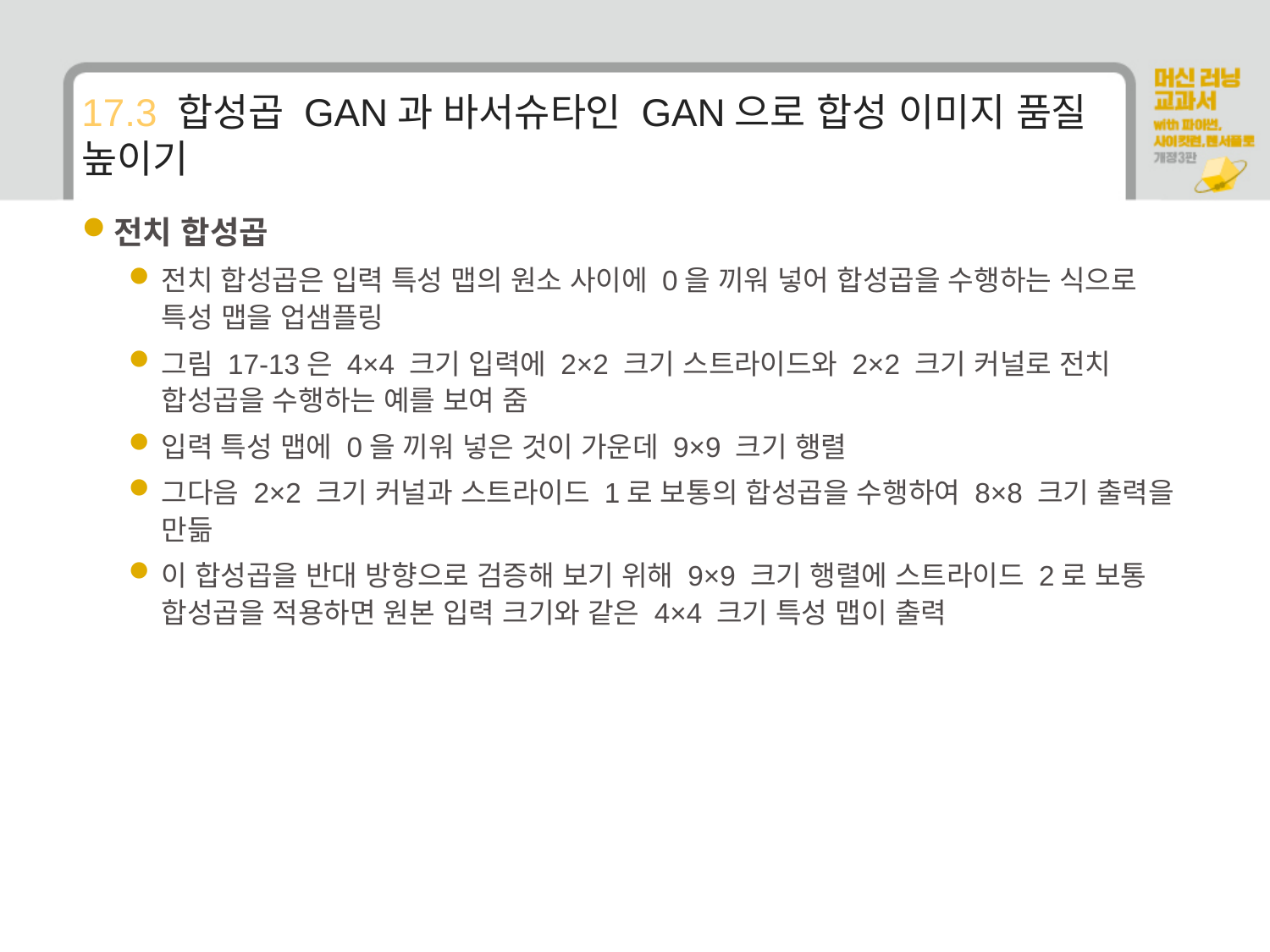

# 17.3 합성곱 GAN과 바서슈타인 GAN으로 합성 이미지 품질 높이기
전치 합성곱
전치 합성곱은 입력 특성 맵의 원소 사이에 0을 끼워 넣어 합성곱을 수행하는 식으로 특성 맵을 업샘플링
그림 17-13은 4×4 크기 입력에 2×2 크기 스트라이드와 2×2 크기 커널로 전치 합성곱을 수행하는 예를 보여 줌
입력 특성 맵에 0을 끼워 넣은 것이 가운데 9×9 크기 행렬
그다음 2×2 크기 커널과 스트라이드 1로 보통의 합성곱을 수행하여 8×8 크기 출력을 만듦
이 합성곱을 반대 방향으로 검증해 보기 위해 9×9 크기 행렬에 스트라이드 2로 보통 합성곱을 적용하면 원본 입력 크기와 같은 4×4 크기 특성 맵이 출력